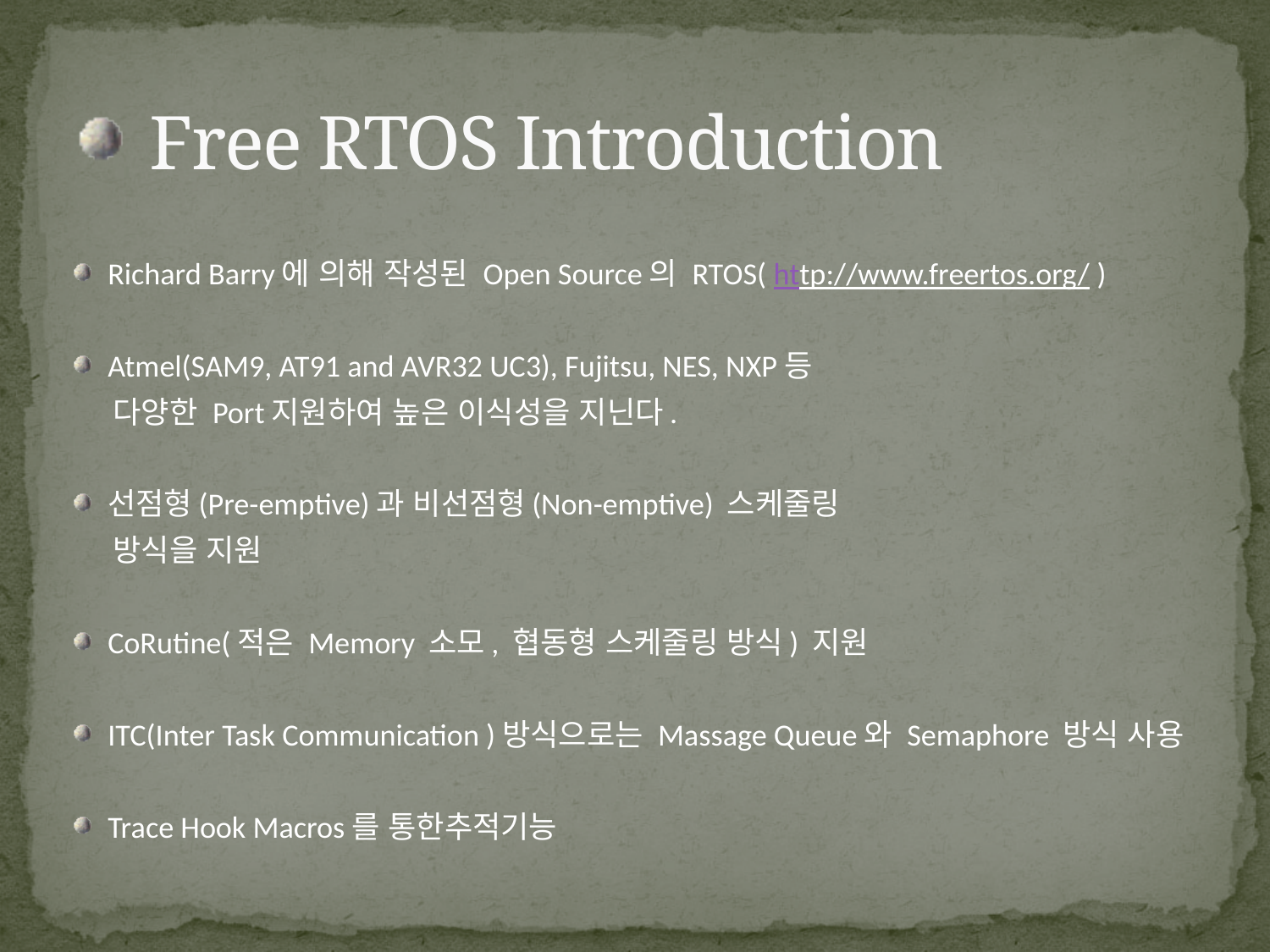

# Free RTOS Introduction
Richard Barry에 의해 작성된 Open Source의 RTOS( http://www.freertos.org/ )

Atmel(SAM9, AT91 and AVR32 UC3), Fujitsu, NES, NXP등
    다양한 Port지원하여 높은 이식성을 지닌다.

선점형(Pre-emptive)과 비선점형(Non-emptive) 스케줄링
    방식을 지원

CoRutine(적은 Memory 소모, 협동형 스케줄링 방식) 지원

ITC(Inter Task Communication )방식으로는 Massage Queue와 Semaphore 방식 사용

Trace Hook Macros를 통한추적기능